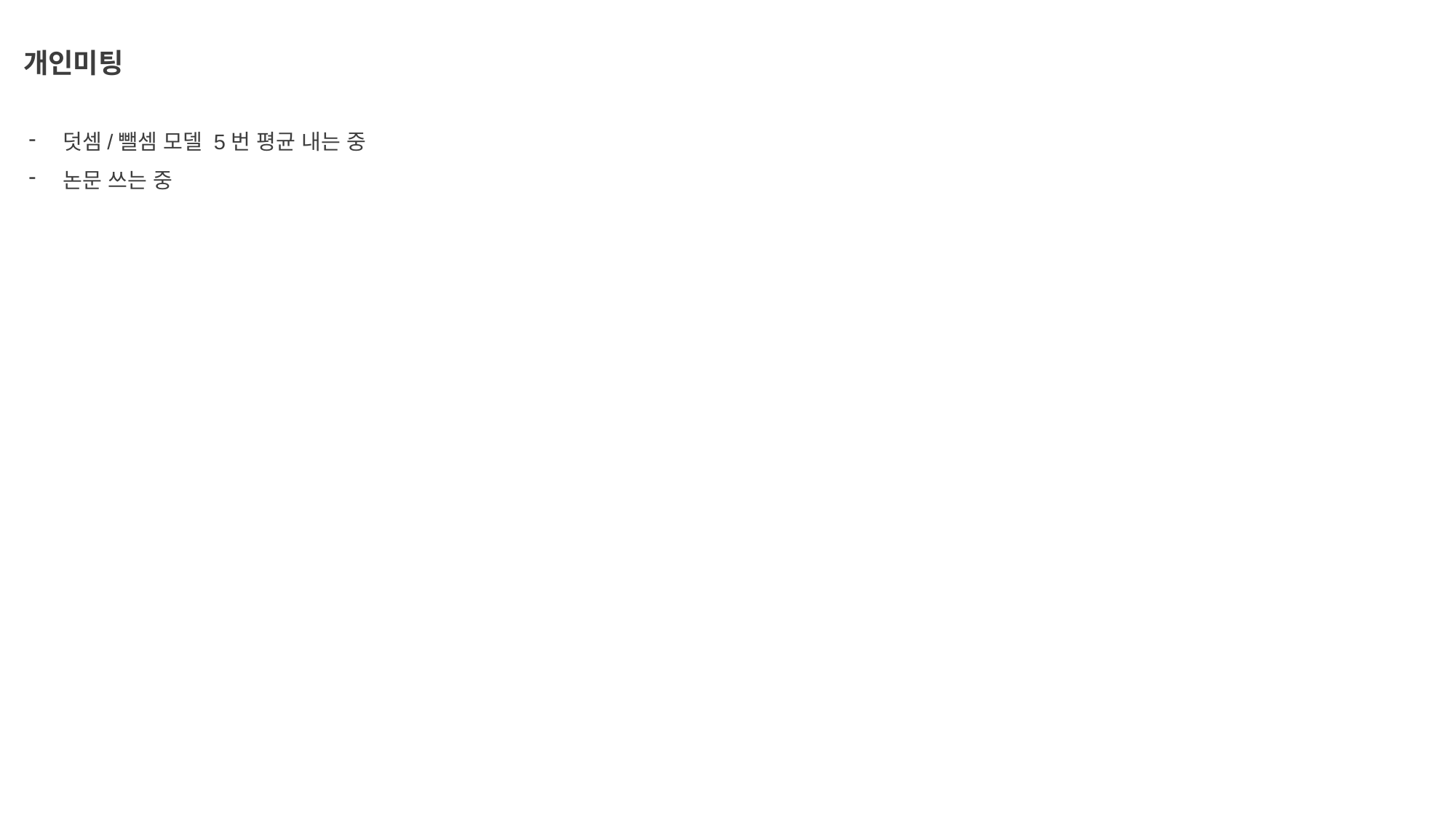

개인미팅
덧셈/뺄셈 모델 5번 평균 내는 중
논문 쓰는 중